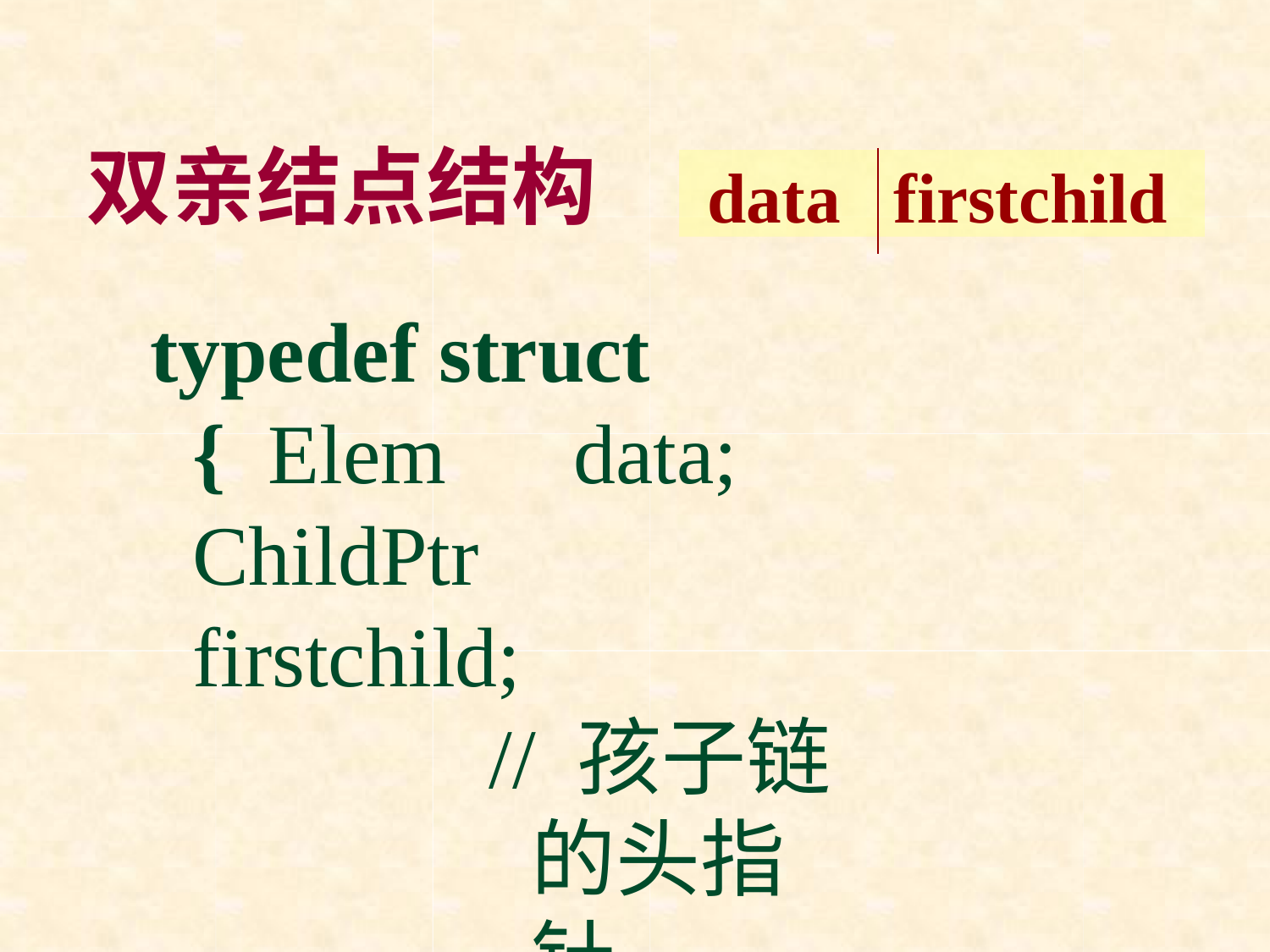

# 双亲结点结构

data
firstchild
typedef struct {  Elem	data;  ChildPtr	firstchild;
// 孩子链的头指针
} CTBox;